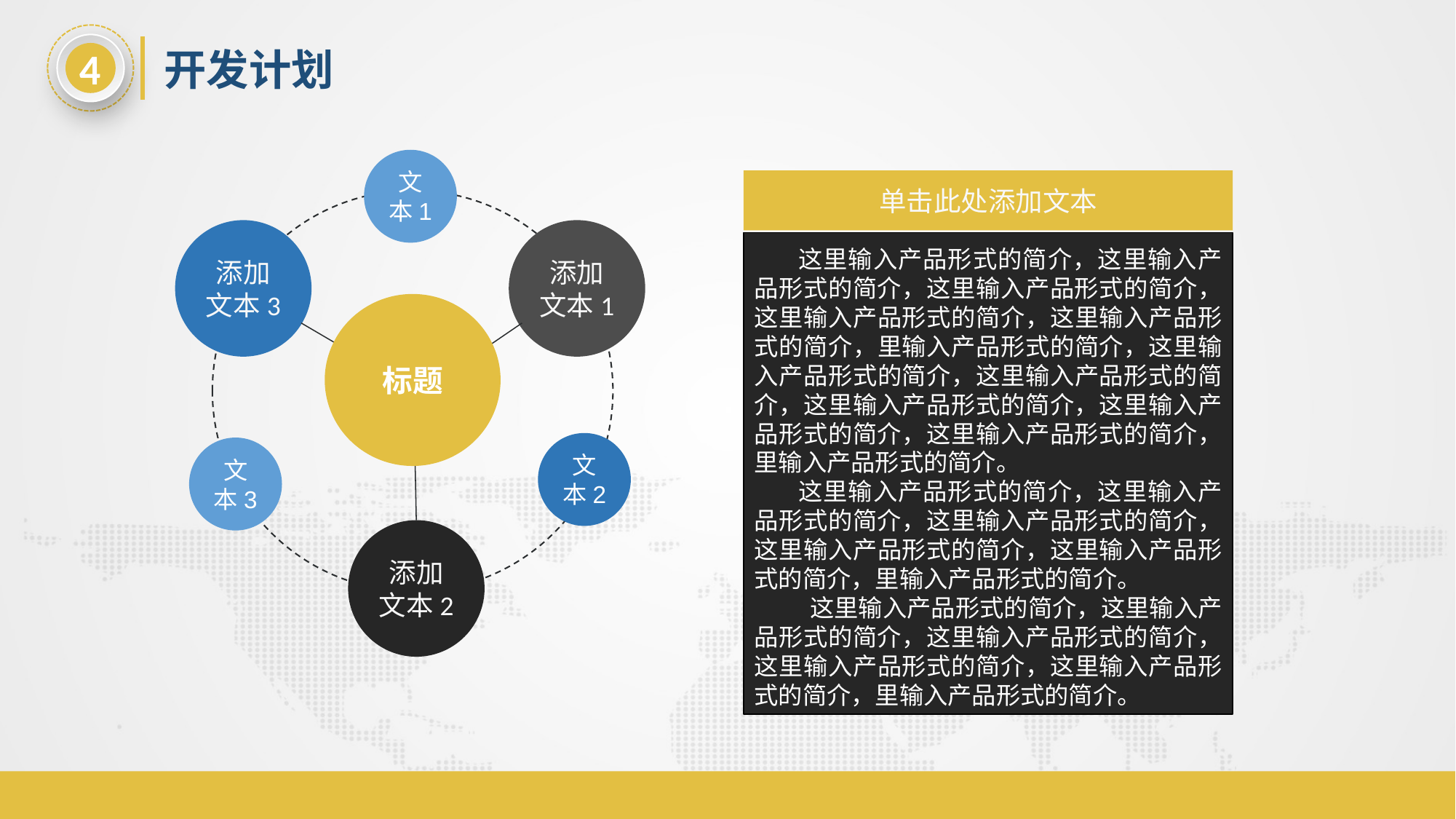

4

开发计划
文本1
单击此处添加文本

添加文本3
添加文本1

      这里输入产品形式的简介，这里输入产品形式的简介，这里输入产品形式的简介，这里输入产品形式的简介，这里输入产品形式的简介，里输入产品形式的简介，这里输入产品形式的简介，这里输入产品形式的简介，这里输入产品形式的简介，这里输入产品形式的简介，这里输入产品形式的简介，里输入产品形式的简介。
      这里输入产品形式的简介，这里输入产品形式的简介，这里输入产品形式的简介，这里输入产品形式的简介，这里输入产品形式的简介，里输入产品形式的简介。
         这里输入产品形式的简介，这里输入产品形式的简介，这里输入产品形式的简介，这里输入产品形式的简介，这里输入产品形式的简介，里输入产品形式的简介。
标题
文本2
文本3
添加文本2